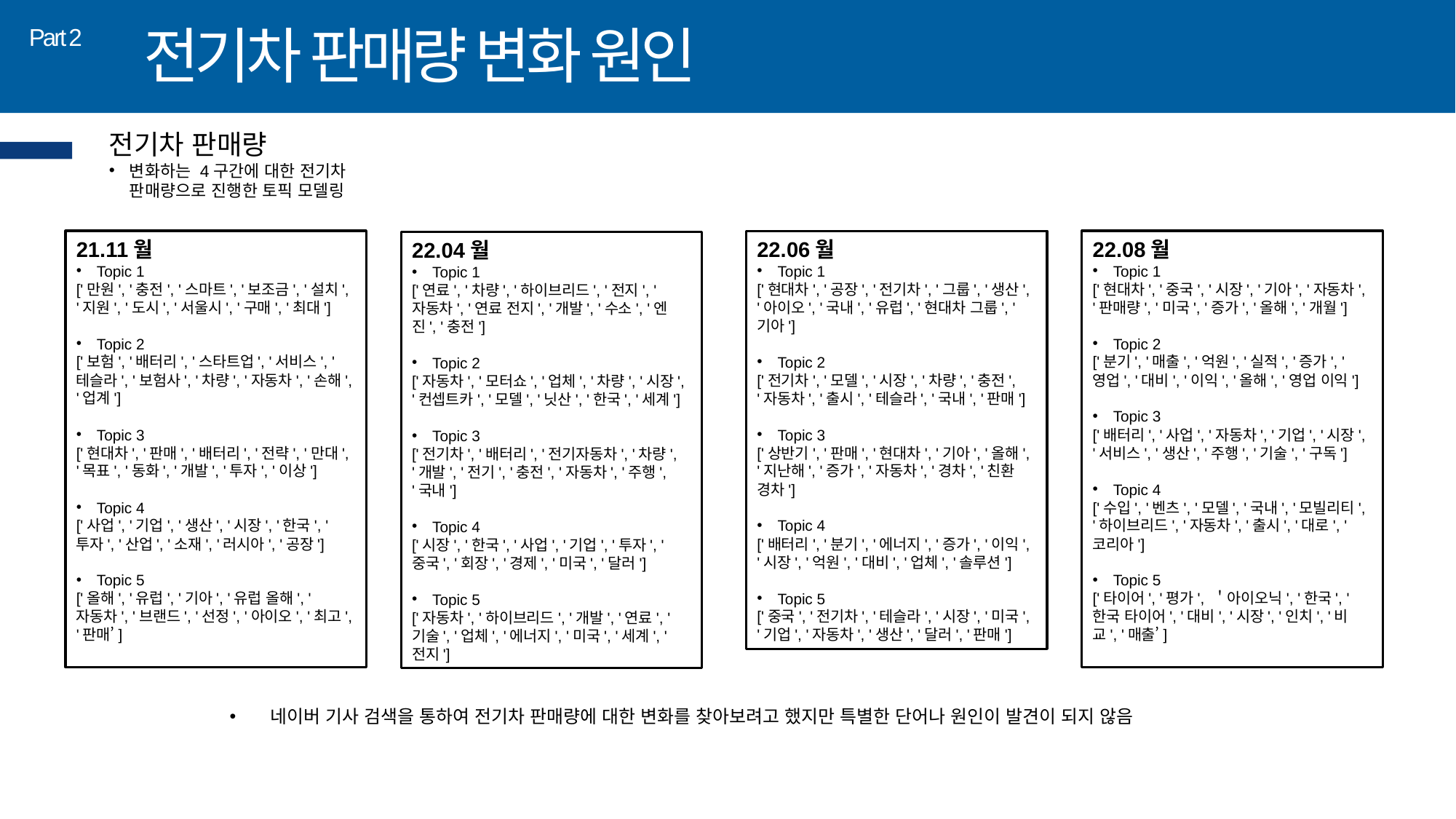

전기차 판매량 변화 원인
Part 2
전기차 판매량
변화하는 4구간에 대한 전기차 판매량으로 진행한 토픽 모델링

21.11월
Topic 1
['만원', '충전', '스마트', '보조금', '설치', '지원', '도시', '서울시', '구매', '최대']

Topic 2
['보험', '배터리', '스타트업', '서비스', '테슬라', '보험사', '차량', '자동차', '손해', '업계']

Topic 3
['현대차', '판매', '배터리', '전략', '만대', '목표', '동화', '개발', '투자', '이상']

Topic 4
['사업', '기업', '생산', '시장', '한국', '투자', '산업', '소재', '러시아', '공장']

Topic 5
['올해', '유럽', '기아', '유럽 올해', '자동차', '브랜드', '선정', '아이오', '최고', '판매’]

22.06월
Topic 1
['현대차', '공장', '전기차', '그룹', '생산', '아이오', '국내', '유럽', '현대차 그룹', '기아']

Topic 2
['전기차', '모델', '시장', '차량', '충전', '자동차', '출시', '테슬라', '국내', '판매']

Topic 3
['상반기', '판매', '현대차', '기아', '올해', '지난해', '증가', '자동차', '경차', '친환 경차']

Topic 4
['배터리', '분기', '에너지', '증가', '이익', '시장', '억원', '대비', '업체', '솔루션']

Topic 5
['중국', '전기차', '테슬라', '시장', '미국', '기업', '자동차', '생산', '달러', '판매']
22.08월
Topic 1
['현대차', '중국', '시장', '기아', '자동차', '판매량', '미국', '증가', '올해', '개월']

Topic 2
['분기', '매출', '억원', '실적', '증가', '영업', '대비', '이익', '올해', '영업 이익']

Topic 3
['배터리', '사업', '자동차', '기업', '시장', '서비스', '생산', '주행', '기술', '구독']

Topic 4
['수입', '벤츠', '모델', '국내', '모빌리티', '하이브리드', '자동차', '출시', '대로', '코리아']

Topic 5
['타이어', '평가', ＇아이오닉', '한국', '한국 타이어', '대비', '시장', '인치', '비교', '매출’]

22.04월
Topic 1
['연료', '차량', '하이브리드', '전지', '자동차', '연료 전지', '개발', '수소', '엔진', '충전']

Topic 2
['자동차', '모터쇼', '업체', '차량', '시장', '컨셉트카', '모델', '닛산', '한국', '세계']

Topic 3
['전기차', '배터리', '전기자동차', '차량', '개발', '전기', '충전', '자동차', '주행', '국내']

Topic 4
['시장', '한국', '사업', '기업', '투자', '중국', '회장', '경제', '미국', '달러']

Topic 5
['자동차', '하이브리드', '개발', '연료', '기술', '업체', '에너지', '미국', '세계', '전지']
네이버 기사 검색을 통하여 전기차 판매량에 대한 변화를 찾아보려고 했지만 특별한 단어나 원인이 발견이 되지 않음